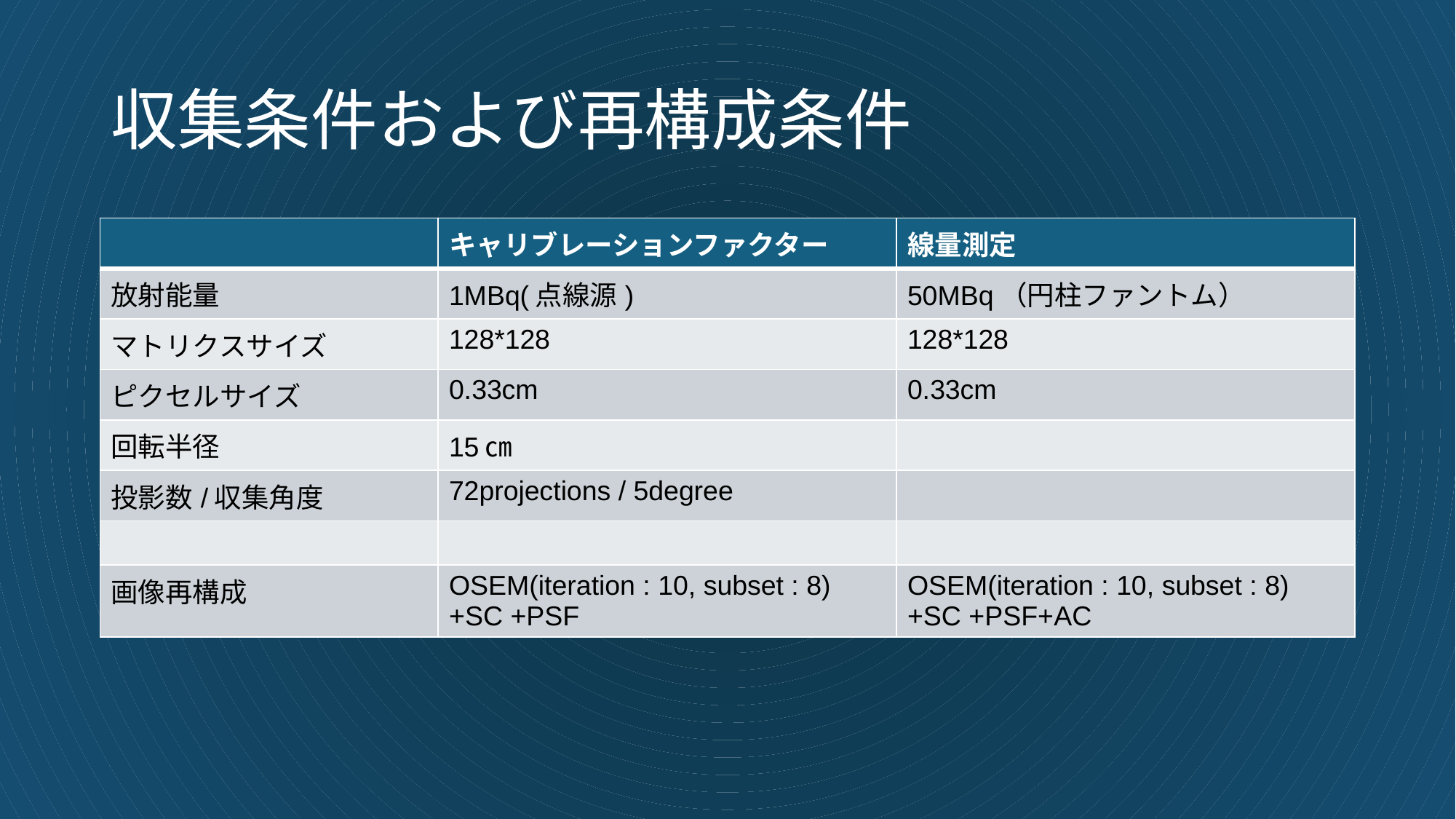

# 収集条件および再構成条件
|  | キャリブレーションファクター | 線量測定 |
| --- | --- | --- |
| 放射能量 | 1MBq(点線源) | 50MBq（円柱ファントム） |
| マトリクスサイズ | 128\*128 | 128\*128 |
| ピクセルサイズ | 0.33cm | 0.33cm |
| 回転半径 | 15㎝ |  |
| 投影数/収集角度 | 72projections / 5degree |  |
|  |  |  |
| 画像再構成 | OSEM(iteration : 10, subset : 8) +SC +PSF | OSEM(iteration : 10, subset : 8) +SC +PSF+AC |